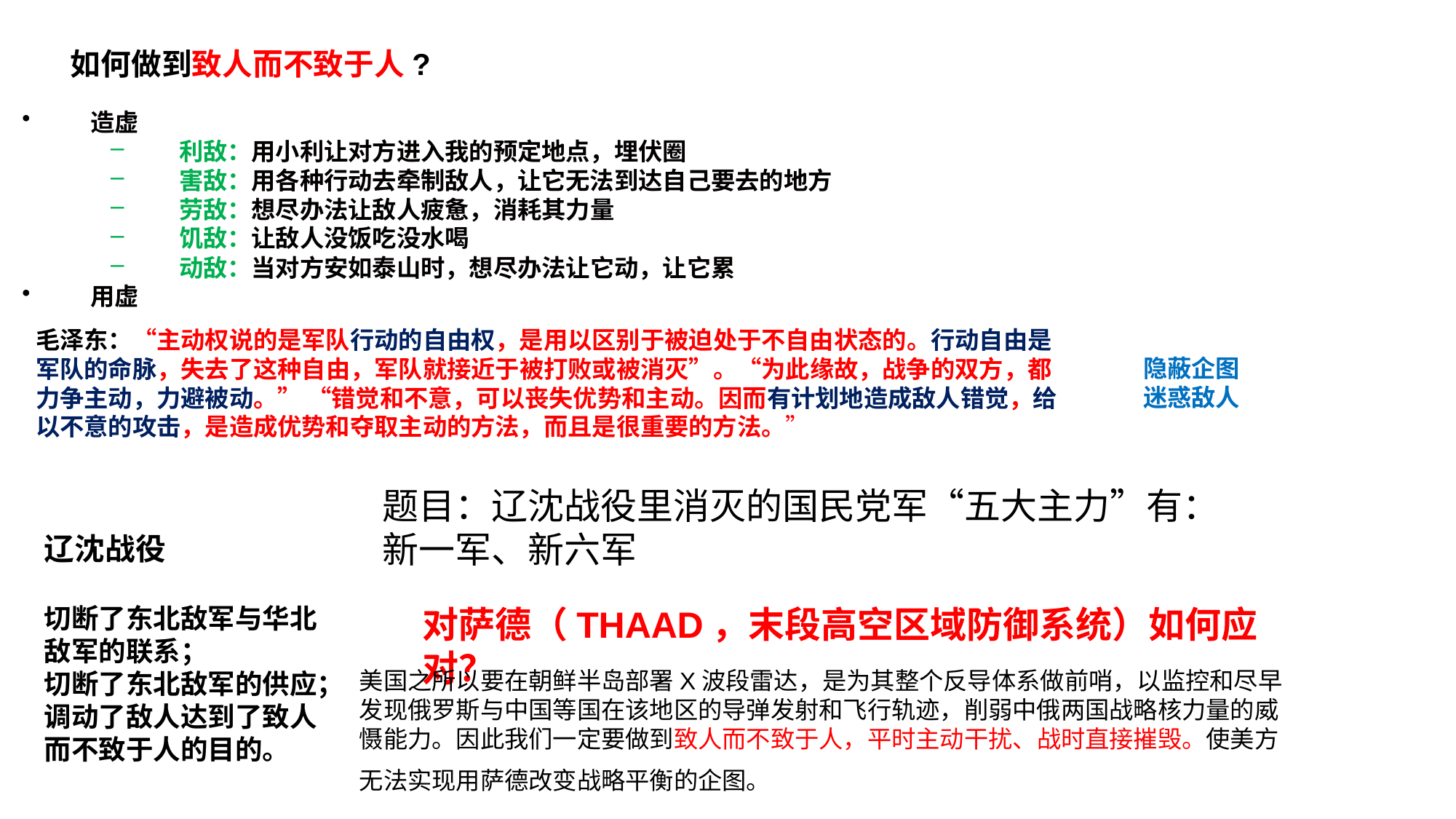

如何做到致人而不致于人?
造虚
利敌：用小利让对方进入我的预定地点，埋伏圈
害敌：用各种行动去牵制敌人，让它无法到达自己要去的地方
劳敌：想尽办法让敌人疲惫，消耗其力量
饥敌：让敌人没饭吃没水喝
动敌：当对方安如泰山时，想尽办法让它动，让它累
用虚
毛泽东：“主动权说的是军队行动的自由权，是用以区别于被迫处于不自由状态的。行动自由是军队的命脉，失去了这种自由，军队就接近于被打败或被消灭”。“为此缘故，战争的双方，都力争主动，力避被动。” “错觉和不意，可以丧失优势和主动。因而有计划地造成敌人错觉，给以不意的攻击，是造成优势和夺取主动的方法，而且是很重要的方法。”
隐蔽企图
迷惑敌人
题目：辽沈战役里消灭的国民党军“五大主力”有：
新一军、新六军
辽沈战役
切断了东北敌军与华北敌军的联系；
切断了东北敌军的供应；
调动了敌人达到了致人而不致于人的目的。
对萨德（THAAD，末段高空区域防御系统）如何应对？
美国之所以要在朝鲜半岛部署X波段雷达，是为其整个反导体系做前哨，以监控和尽早发现俄罗斯与中国等国在该地区的导弹发射和飞行轨迹，削弱中俄两国战略核力量的威慑能力。因此我们一定要做到致人而不致于人，平时主动干扰、战时直接摧毁。使美方无法实现用萨德改变战略平衡的企图。